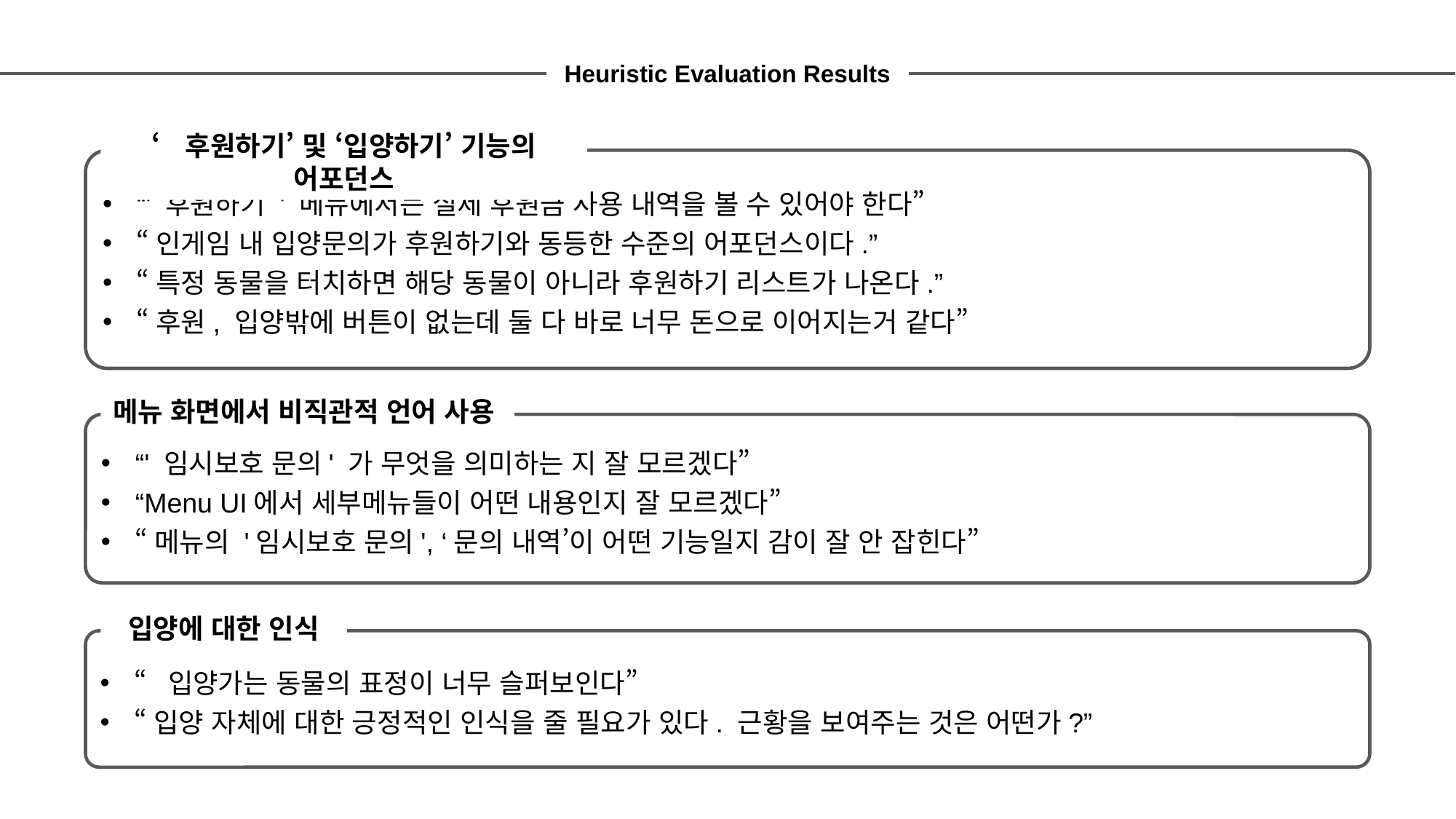

Heuristic Evaluation Results
‘후원하기’ 및 ‘입양하기’ 기능의 어포던스
“' 후원하기 ' 메뉴에서는 실제 후원금 사용 내역을 볼 수 있어야 한다”
“인게임 내 입양문의가 후원하기와 동등한 수준의 어포던스이다.”
“특정 동물을 터치하면 해당 동물이 아니라 후원하기 리스트가 나온다.”
“후원, 입양밖에 버튼이 없는데 둘 다 바로 너무 돈으로 이어지는거 같다”
메뉴 화면에서 비직관적 언어 사용
“' 임시보호 문의' 가 무엇을 의미하는 지 잘 모르겠다”
“Menu UI에서 세부메뉴들이 어떤 내용인지 잘 모르겠다”
“메뉴의 '임시보호 문의', ‘문의 내역’이 어떤 기능일지 감이 잘 안 잡힌다”
입양에 대한 인식
“입양가는 동물의 표정이 너무 슬퍼보인다”
“입양 자체에 대한 긍정적인 인식을 줄 필요가 있다. 근황을 보여주는 것은 어떤가?”